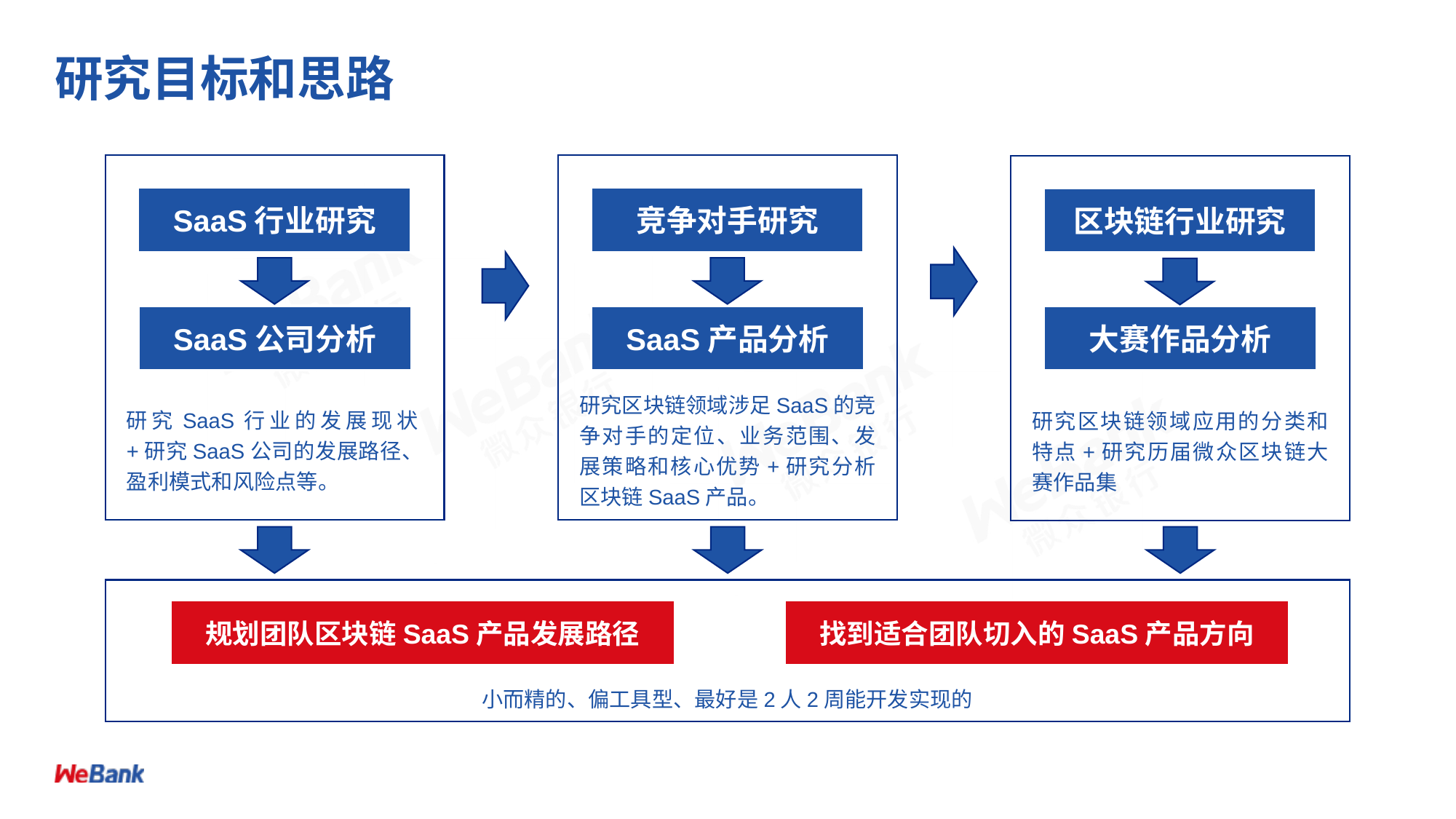

# 研究目标和思路

SaaS行业研究
竞争对手研究
区块链行业研究

SaaS公司分析
SaaS产品分析
大赛作品分析
研究SaaS行业的发展现状+研究SaaS公司的发展路径、盈利模式和风险点等。
研究区块链领域涉足SaaS的竞争对手的定位、业务范围、发展策略和核心优势+研究分析区块链SaaS产品。
研究区块链领域应用的分类和特点+研究历届微众区块链大赛作品集

规划团队区块链SaaS产品发展路径
找到适合团队切入的SaaS产品方向
小而精的、偏工具型、最好是2人2周能开发实现的
4